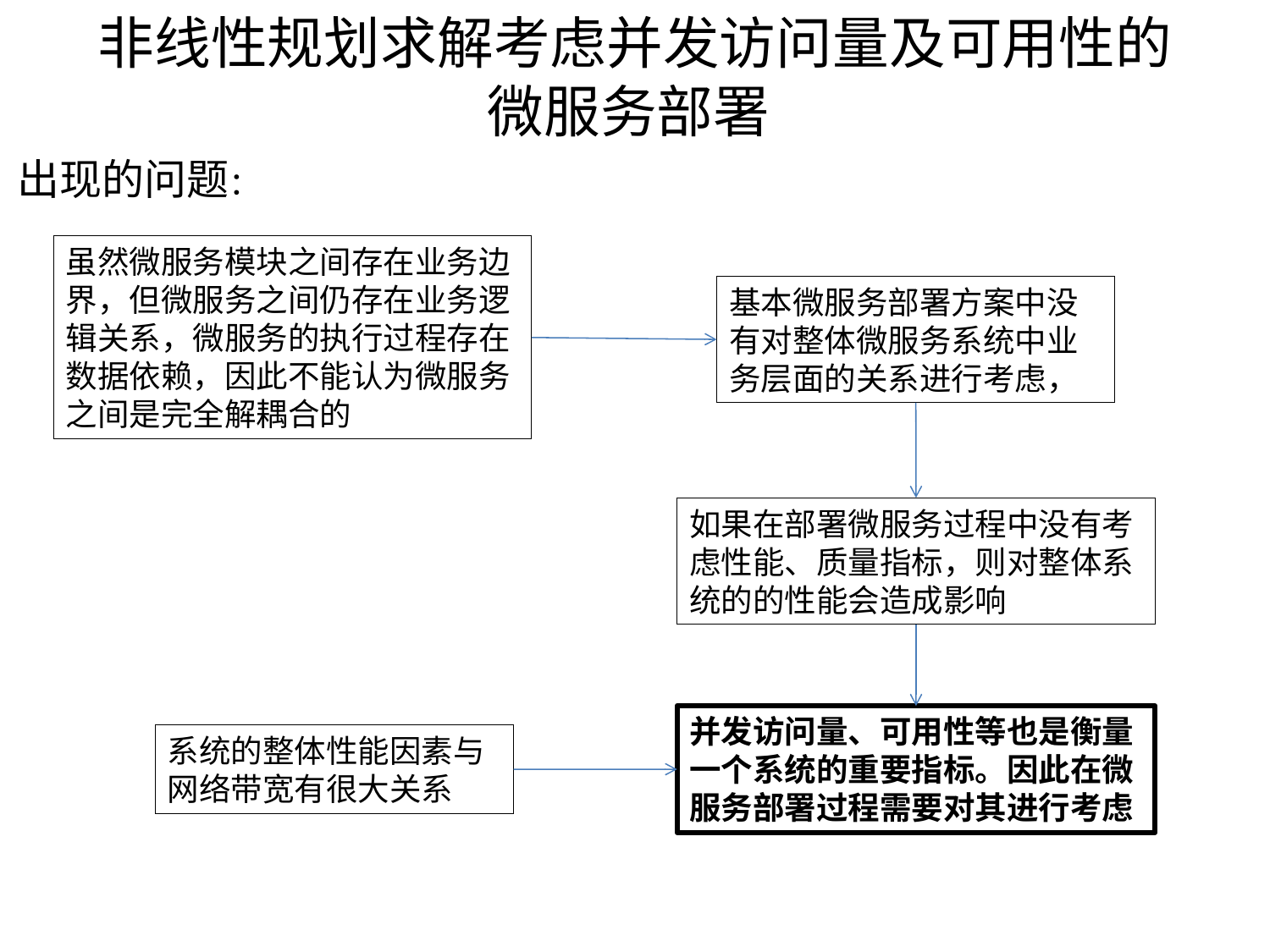

# 非线性规划求解考虑并发访问量及可用性的微服务部署
出现的问题：
虽然微服务模块之间存在业务边界，但微服务之间仍存在业务逻辑关系，微服务的执行过程存在数据依赖，因此不能认为微服务之间是完全解耦合的
基本微服务部署方案中没有对整体微服务系统中业务层面的关系进行考虑，
如果在部署微服务过程中没有考虑性能、质量指标，则对整体系统的的性能会造成影响
并发访问量、可用性等也是衡量一个系统的重要指标。因此在微服务部署过程需要对其进行考虑
系统的整体性能因素与网络带宽有很大关系